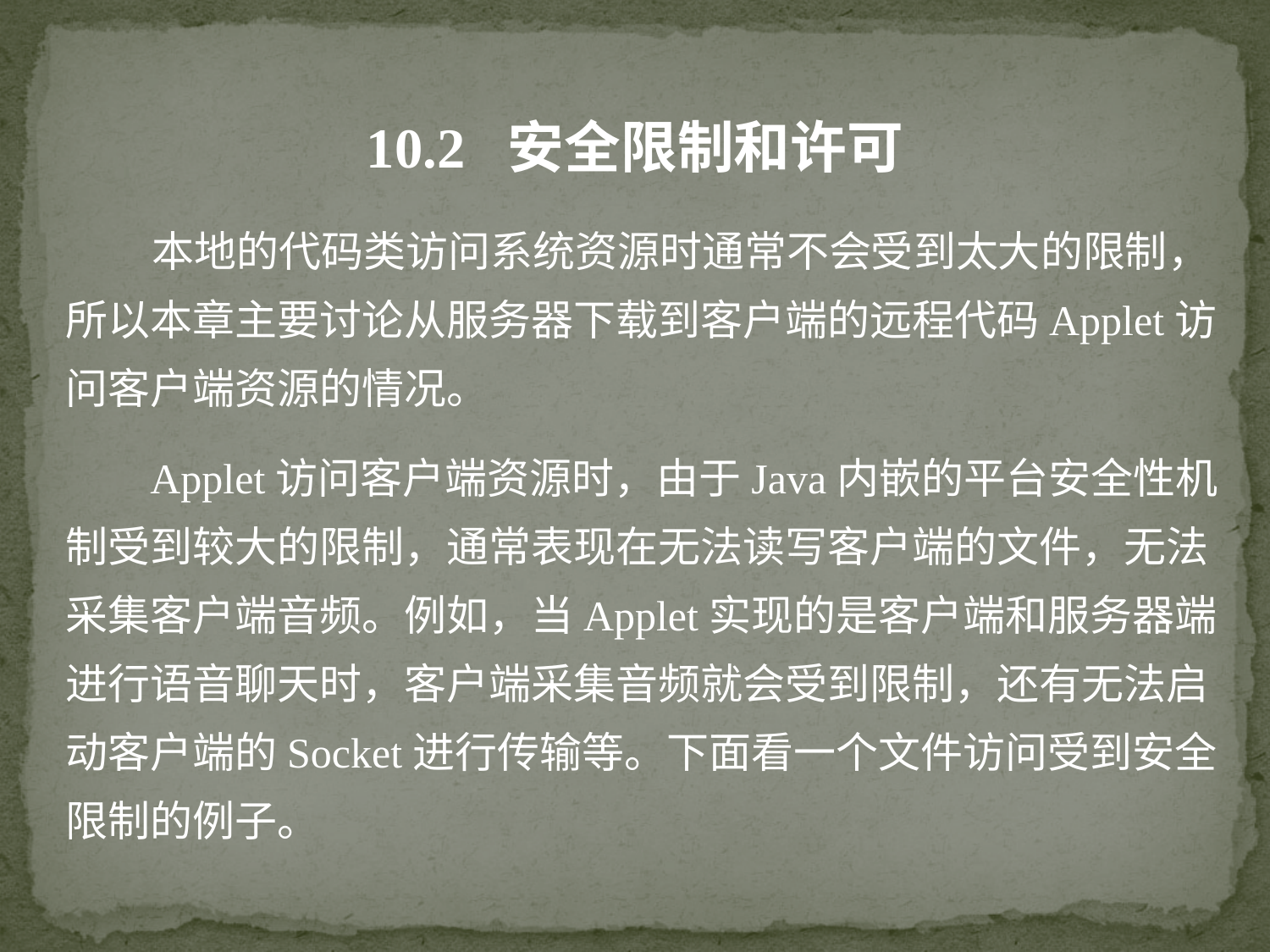

10.2  安全限制和许可
        本地的代码类访问系统资源时通常不会受到太大的限制，所以本章主要讨论从服务器下载到客户端的远程代码Applet访问客户端资源的情况。
        Applet访问客户端资源时，由于Java内嵌的平台安全性机制受到较大的限制，通常表现在无法读写客户端的文件，无法采集客户端音频。例如，当Applet实现的是客户端和服务器端进行语音聊天时，客户端采集音频就会受到限制，还有无法启动客户端的Socket进行传输等。下面看一个文件访问受到安全限制的例子。